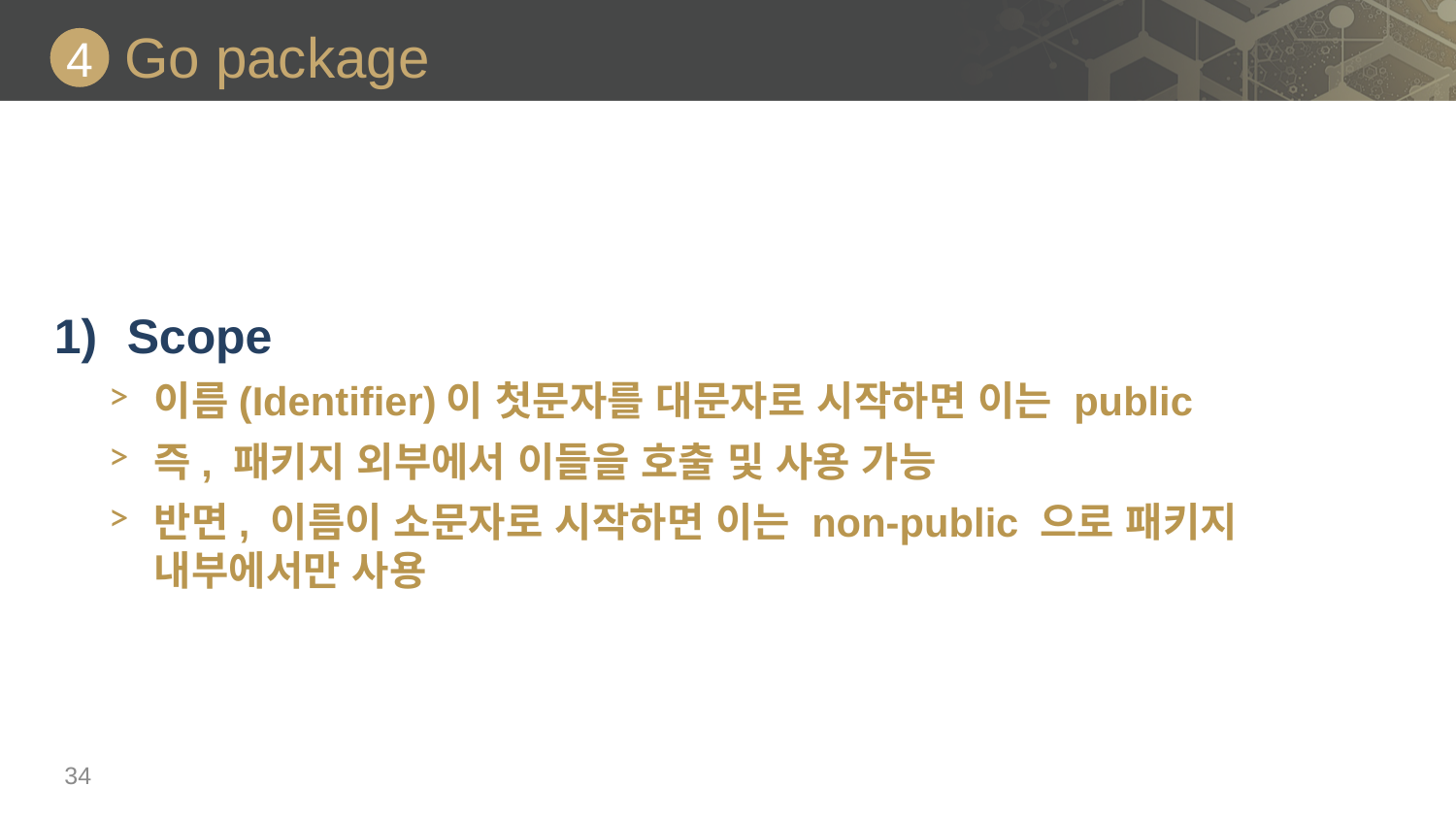

# Go package
4
Scope
이름(Identifier)이 첫문자를 대문자로 시작하면 이는 public
즉, 패키지 외부에서 이들을 호출 및 사용 가능
반면, 이름이 소문자로 시작하면 이는 non-public 으로 패키지 내부에서만 사용
34